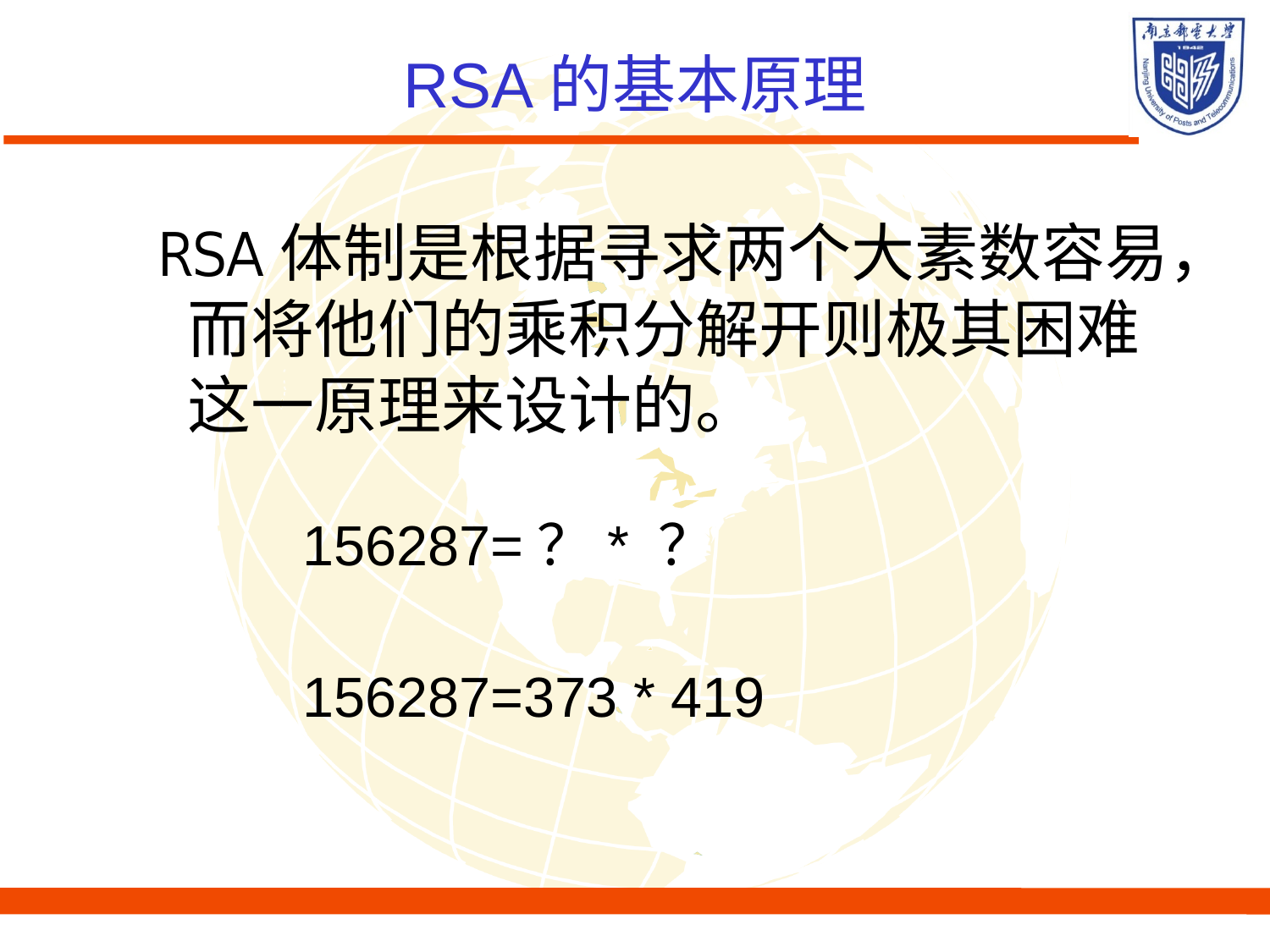

# RSA的基本原理

 RSA体制是根据寻求两个大素数容易，而将他们的乘积分解开则极其困难这一原理来设计的。
156287=？* ？
156287=373 * 419